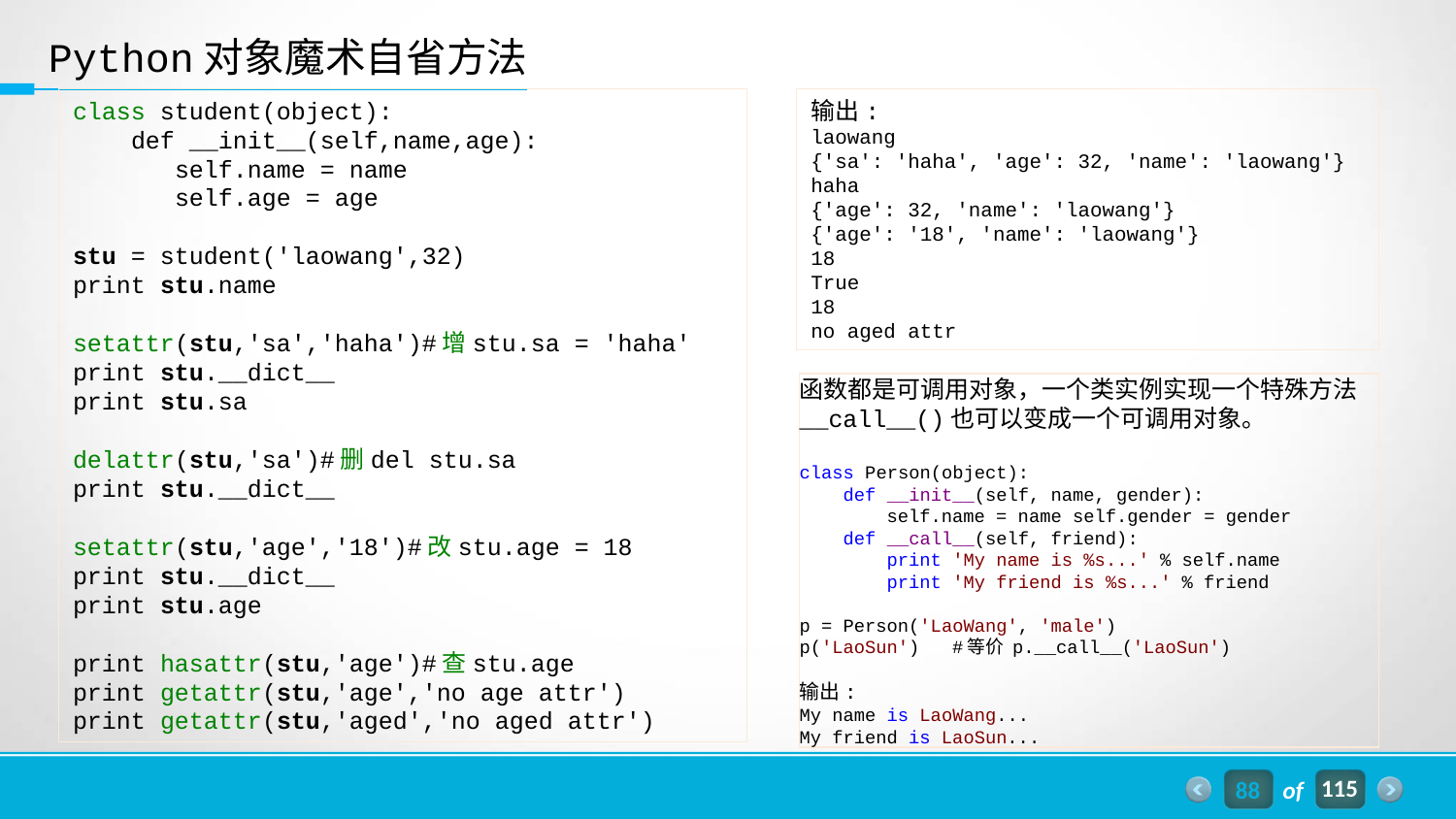

Python对象魔术自省方法

class student(object):
    def __init__(self,name,age):
       self.name = name
       self.age = age

stu = student('laowang',32)
print stu.name

setattr(stu,'sa','haha')#增stu.sa = 'haha'
print stu.__dict__
print stu.sa

delattr(stu,'sa')#删del stu.sa
print stu.__dict__

setattr(stu,'age','18')#改stu.age = 18
print stu.__dict__
print stu.age

print hasattr(stu,'age')#查stu.age
print getattr(stu,'age','no age attr')
print getattr(stu,'aged','no aged attr')
输出:
laowang
{'sa': 'haha', 'age': 32, 'name': 'laowang'}
haha
{'age': 32, 'name': 'laowang'}
{'age': '18', 'name': 'laowang'}
18
True
18
no aged attr
函数都是可调用对象，一个类实例实现一个特殊方法__call__()也可以变成一个可调用对象。

class Person(object):
    def __init__(self, name, gender):
        self.name = name self.gender = gender
    def __call__(self, friend):
        print 'My name is %s...' % self.name
        print 'My friend is %s...' % friend

p = Person('LaoWang', 'male')
p('LaoSun')   #等价 p.__call__('LaoSun')

输出:
My name is LaoWang...
My friend is LaoSun...
88